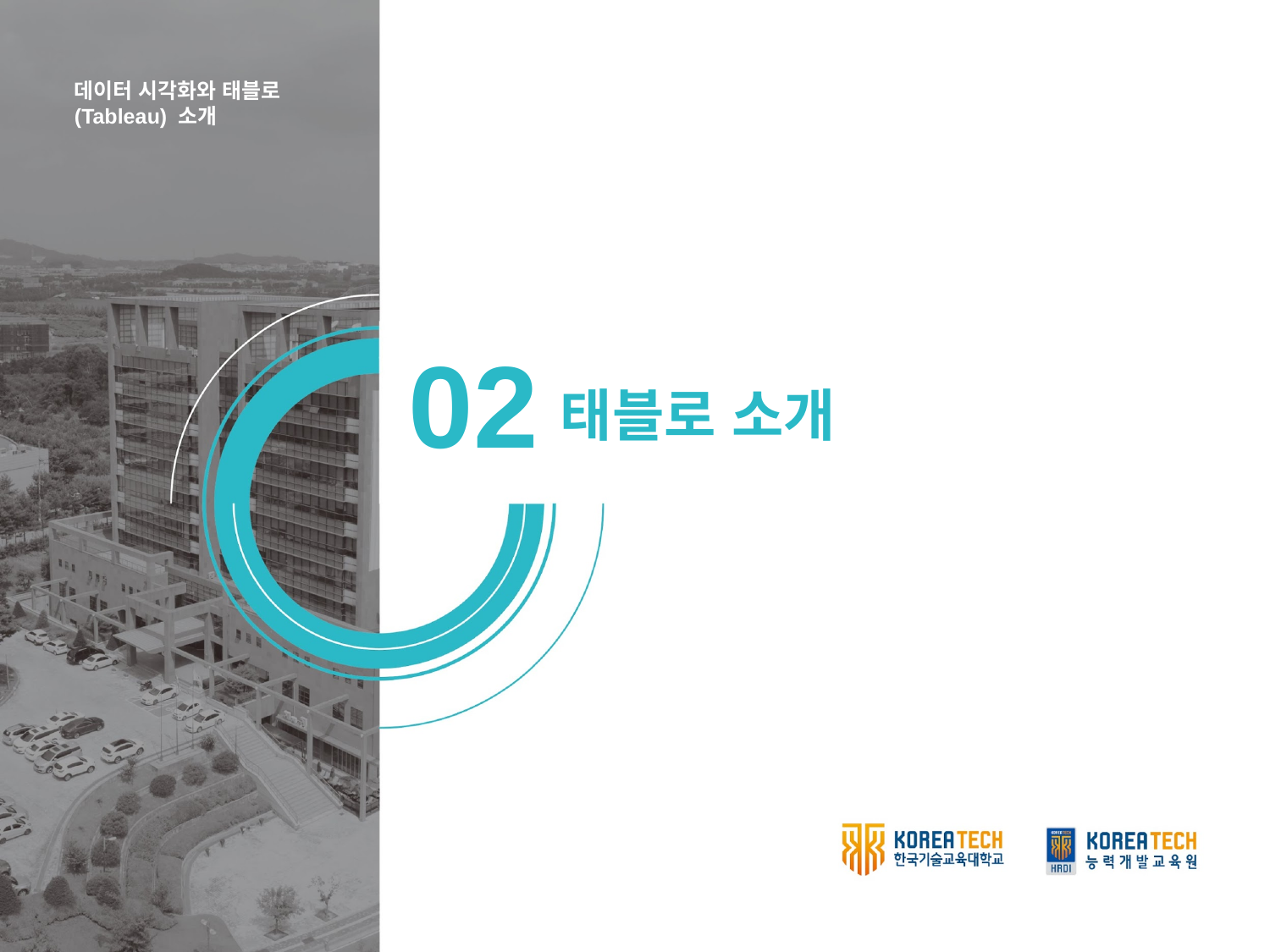

데이터 시각화와 태블로(Tableau) 소개
02
태블로 소개